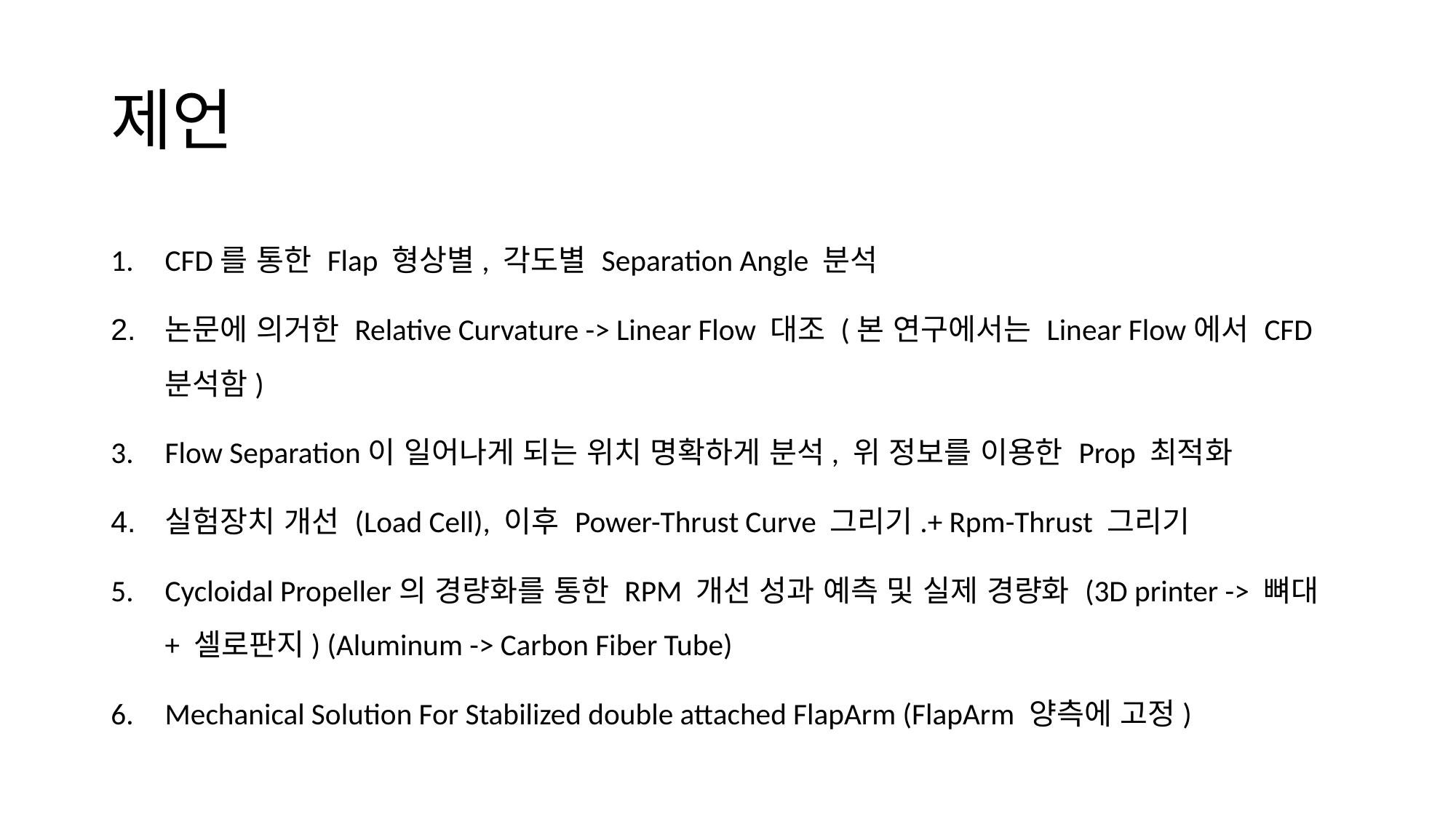

# 제언
CFD를 통한 Flap 형상별, 각도별 Separation Angle 분석
논문에 의거한 Relative Curvature -> Linear Flow 대조 (본 연구에서는 Linear Flow에서 CFD 분석함)
Flow Separation이 일어나게 되는 위치 명확하게 분석, 위 정보를 이용한 Prop 최적화
실험장치 개선 (Load Cell), 이후 Power-Thrust Curve 그리기.+ Rpm-Thrust 그리기
Cycloidal Propeller의 경량화를 통한 RPM 개선 성과 예측 및 실제 경량화 (3D printer -> 뼈대 + 셀로판지) (Aluminum -> Carbon Fiber Tube)
Mechanical Solution For Stabilized double attached FlapArm (FlapArm 양측에 고정)